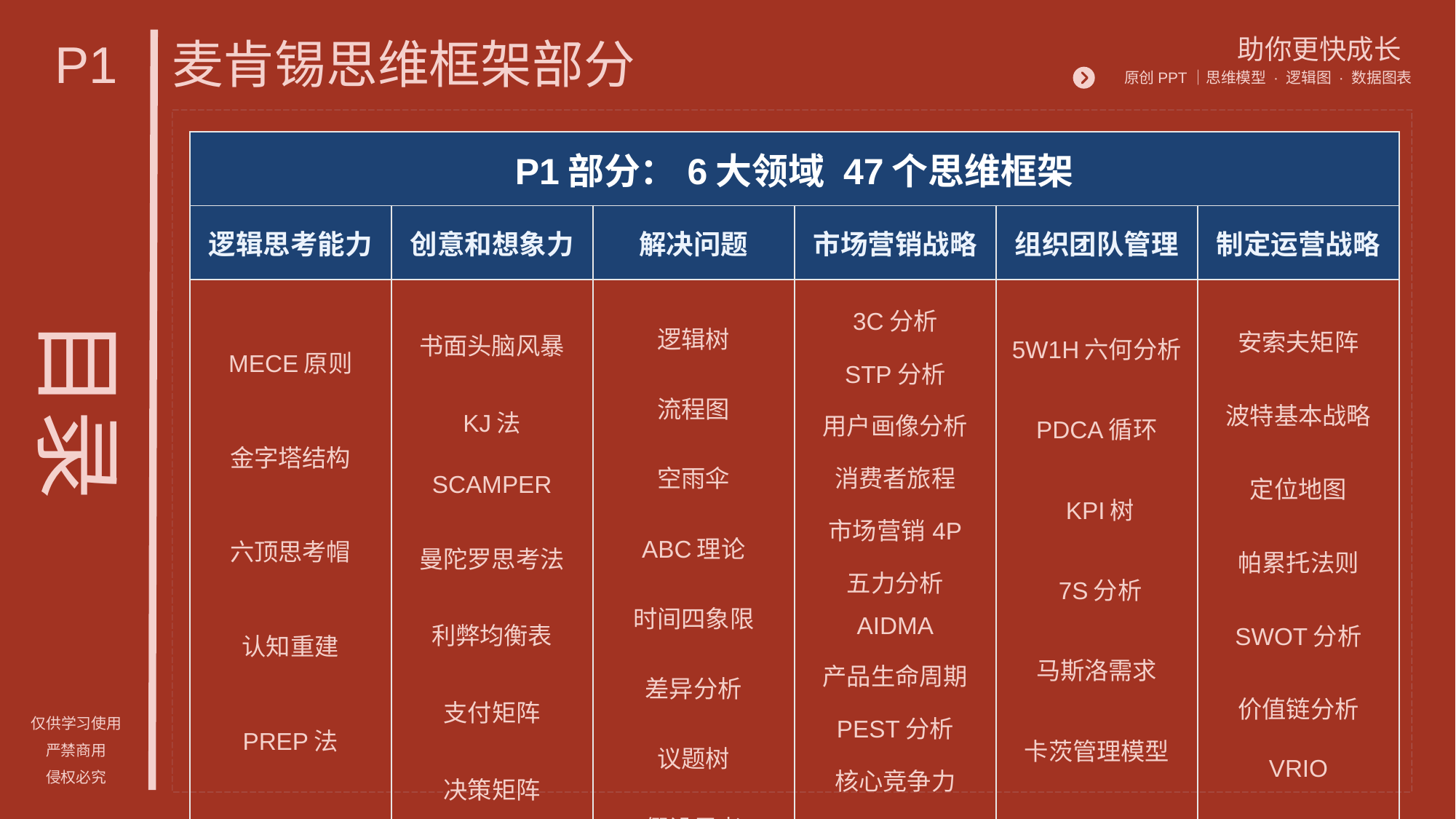

P1
# 麦肯锡思维框架部分
| P1部分：6大领域 47个思维框架 |  |  |  |  |  |
| --- | --- | --- | --- | --- | --- |
| 逻辑思考能力 | 创意和想象力 | 解决问题 | 市场营销战略 | 组织团队管理 | 制定运营战略 |
| MECE原则 金字塔结构 六顶思考帽 认知重建 PREP法 归纳与演绎 | 书面头脑风暴 KJ法 SCAMPER 曼陀罗思考法 利弊均衡表 支付矩阵 决策矩阵 | 逻辑树 流程图 空雨伞 ABC理论 时间四象限 差异分析 议题树 假设思考 | 3C分析 STP分析 用户画像分析 消费者旅程 市场营销4P 五力分析 AIDMA 产品生命周期 PEST分析 核心竞争力 品牌资产 | 5W1H六何分析 PDCA循环 KPI树 7S分析 马斯洛需求 卡茨管理模型 PM理论 | 安索夫矩阵 波特基本战略 定位地图 帕累托法则 SWOT分析 价值链分析 VRIO 波士顿矩阵 |